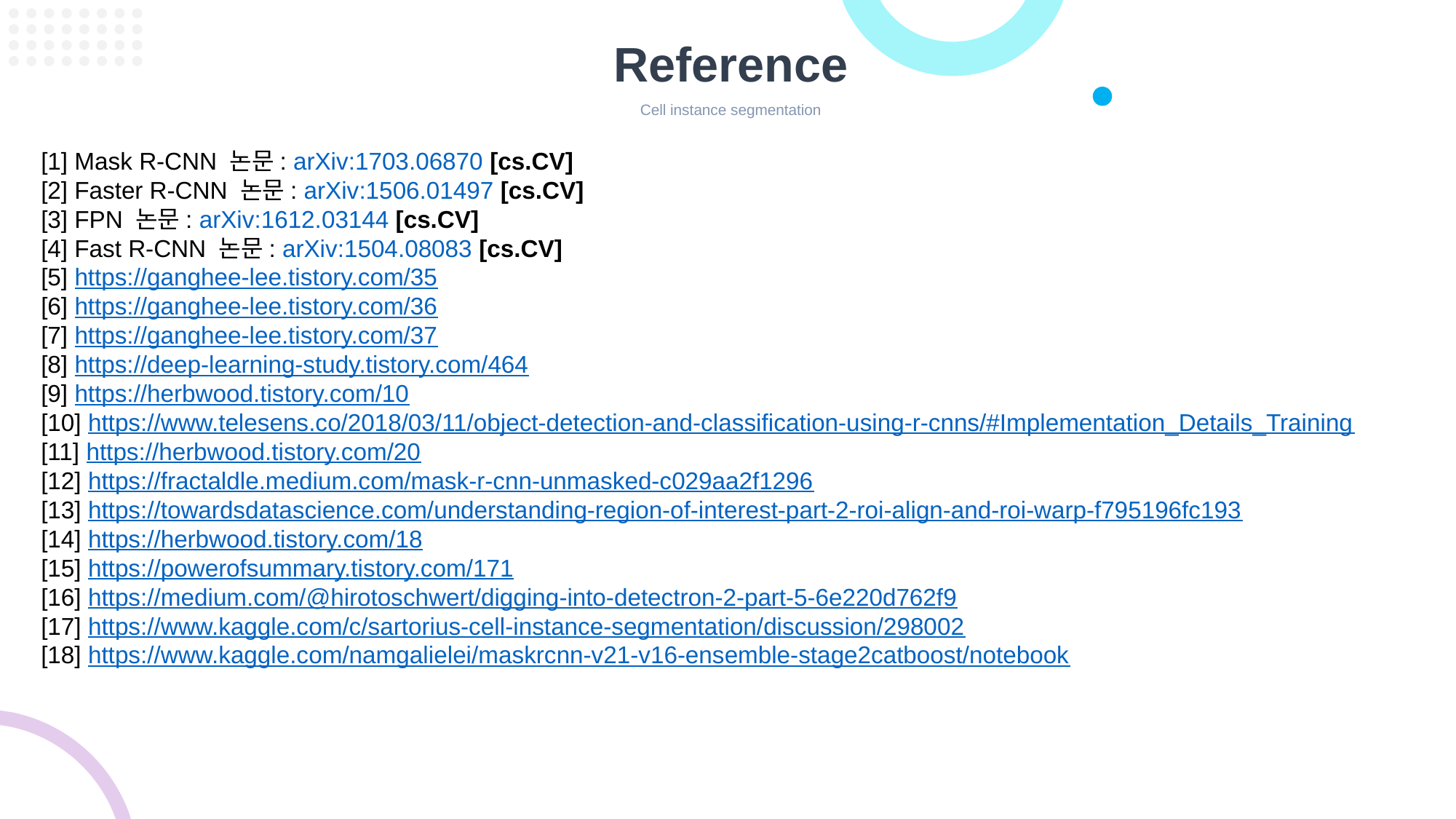

Reference
Cell instance segmentation
[1] Mask R-CNN 논문: arXiv:1703.06870 [cs.CV]
[2] Faster R-CNN 논문: arXiv:1506.01497 [cs.CV]
[3] FPN 논문: arXiv:1612.03144 [cs.CV]
[4] Fast R-CNN 논문: arXiv:1504.08083 [cs.CV]
[5] https://ganghee-lee.tistory.com/35
[6] https://ganghee-lee.tistory.com/36
[7] https://ganghee-lee.tistory.com/37
[8] https://deep-learning-study.tistory.com/464
[9] https://herbwood.tistory.com/10
[10] https://www.telesens.co/2018/03/11/object-detection-and-classification-using-r-cnns/#Implementation_Details_Training
[11] https://herbwood.tistory.com/20
[12] https://fractaldle.medium.com/mask-r-cnn-unmasked-c029aa2f1296
[13] https://towardsdatascience.com/understanding-region-of-interest-part-2-roi-align-and-roi-warp-f795196fc193
[14] https://herbwood.tistory.com/18
[15] https://powerofsummary.tistory.com/171
[16] https://medium.com/@hirotoschwert/digging-into-detectron-2-part-5-6e220d762f9
[17] https://www.kaggle.com/c/sartorius-cell-instance-segmentation/discussion/298002
[18] https://www.kaggle.com/namgalielei/maskrcnn-v21-v16-ensemble-stage2catboost/notebook